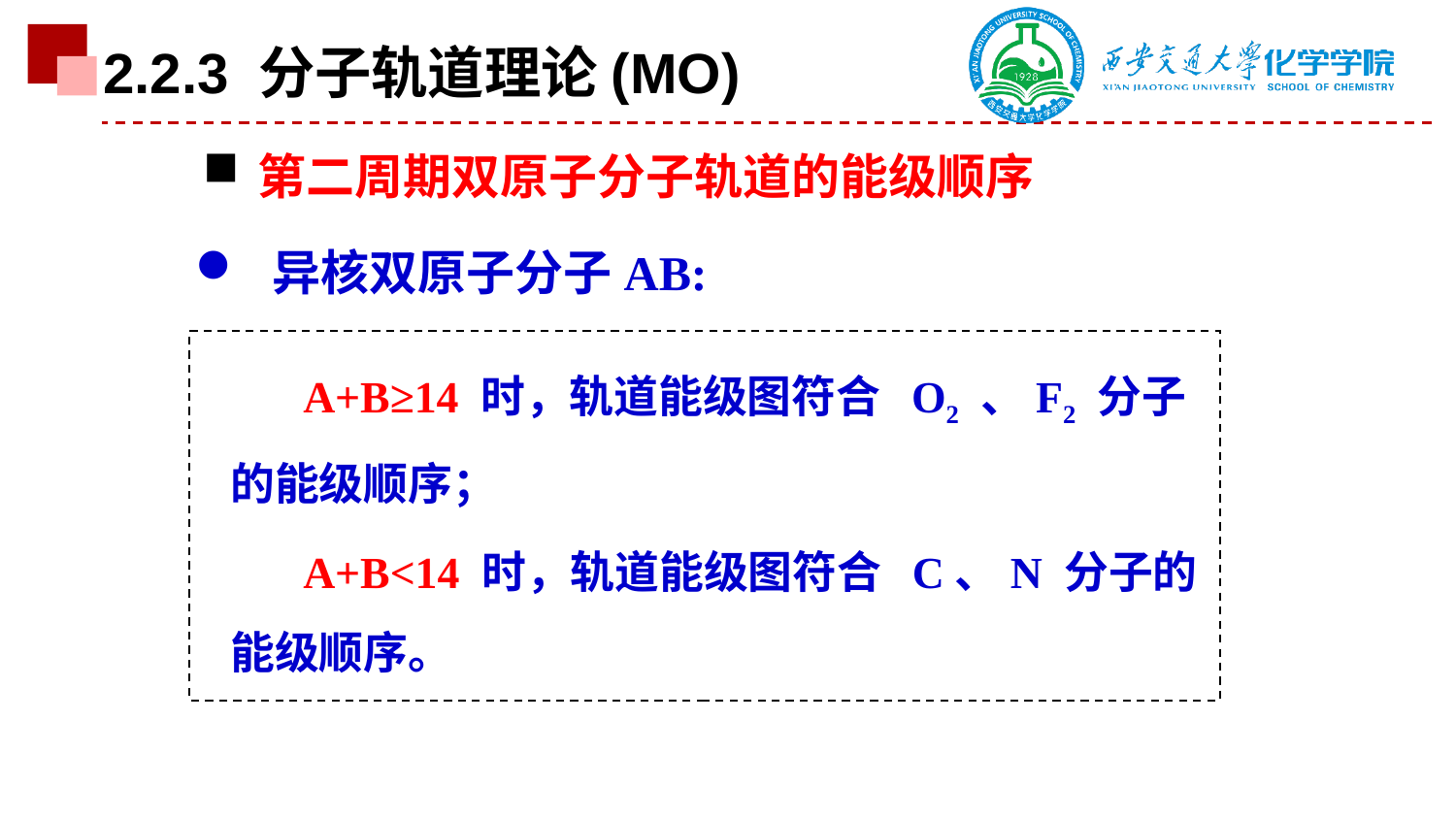

2.2.3 分子轨道理论(MO)
第二周期双原子分子轨道的能级顺序
 异核双原子分子AB:
A+B≥14 时，轨道能级图符合  O2 、F2 分子的能级顺序；
A+B<14 时，轨道能级图符合  C、N 分子的能级顺序。